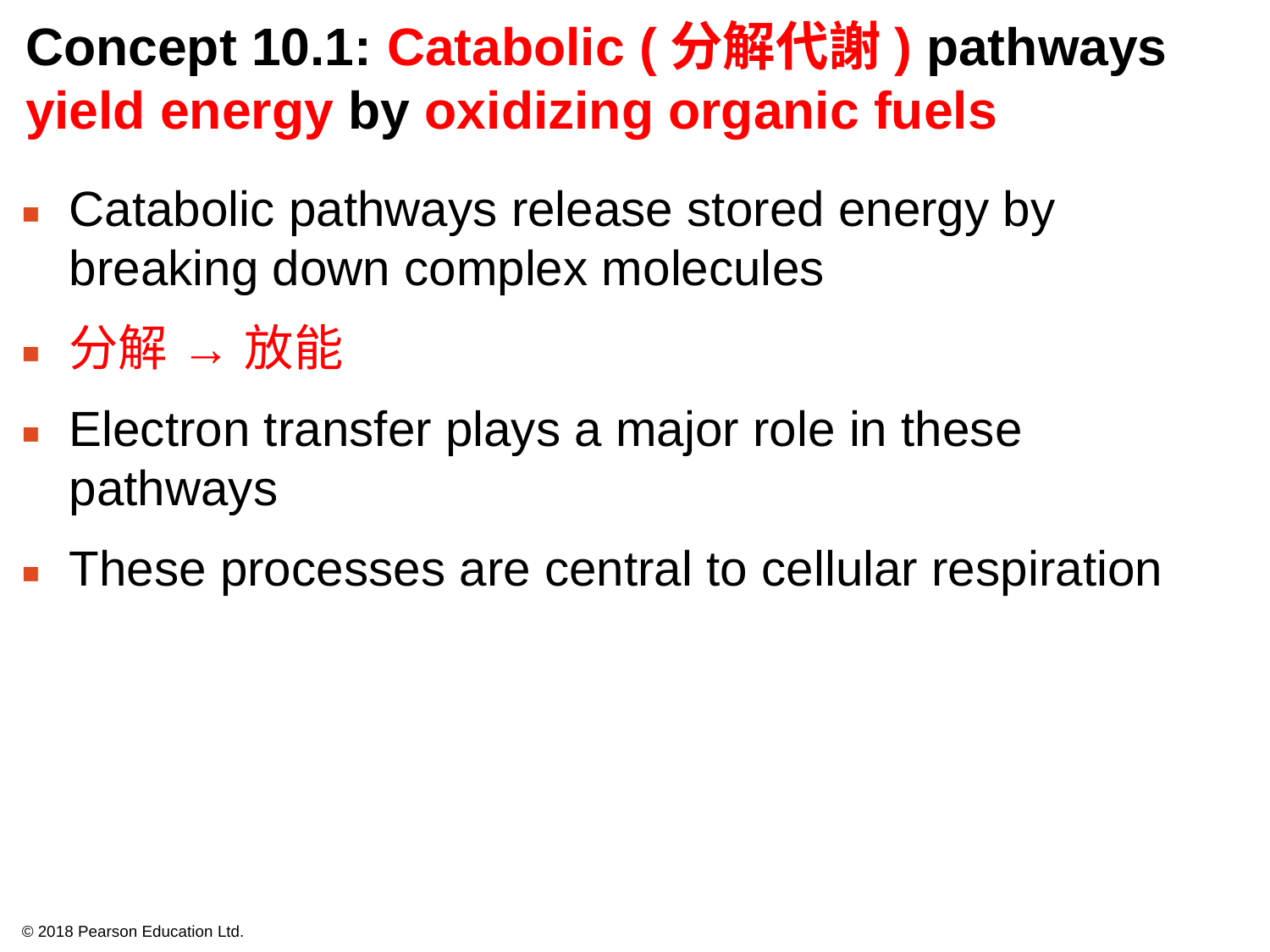

# Concept 10.1: Catabolic (分解代謝) pathways yield energy by oxidizing organic fuels
Catabolic pathways release stored energy by breaking down complex molecules
分解 → 放能
Electron transfer plays a major role in these pathways
These processes are central to cellular respiration

© 2018 Pearson Education Ltd.